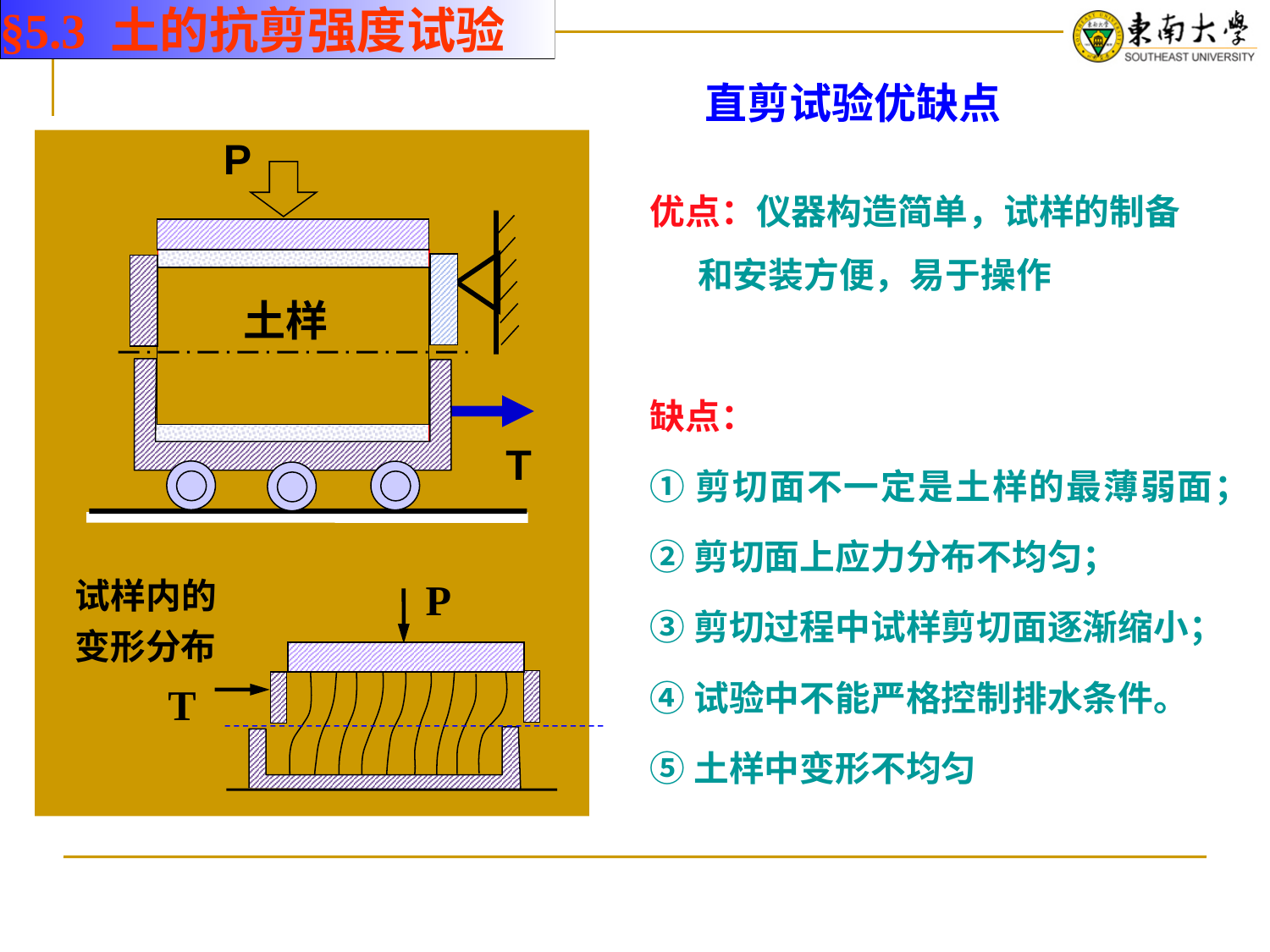

§5.3 土的抗剪强度试验
# 直剪试验优缺点
P

土样

T

P
试样内的
变形分布

T

优点：仪器构造简单，试样的制备和安装方便，易于操作

缺点：
①剪切面不一定是土样的最薄弱面；
②剪切面上应力分布不均匀；
③剪切过程中试样剪切面逐渐缩小；
④试验中不能严格控制排水条件。
⑤土样中变形不均匀